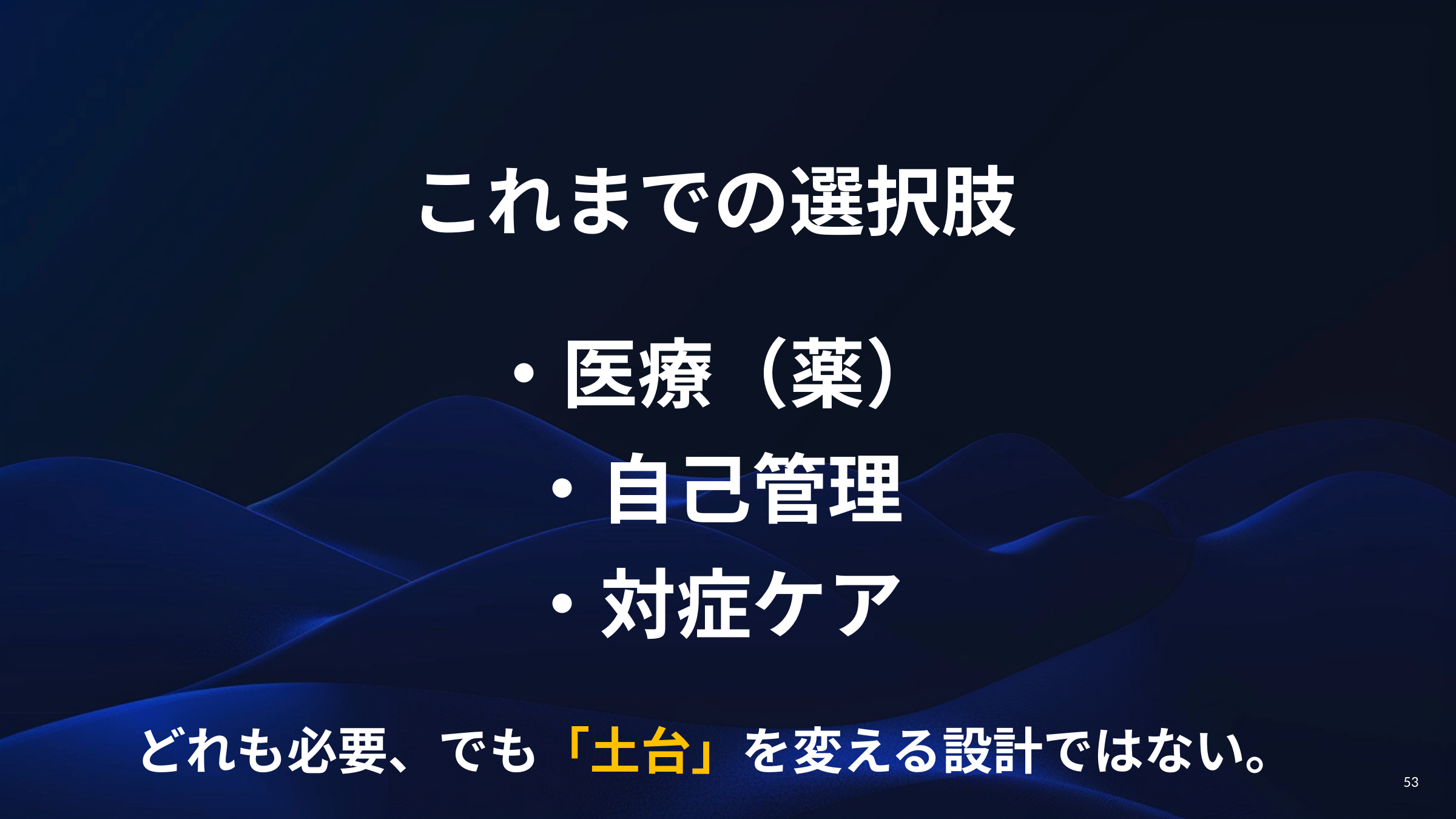

これまでの選択肢

・医療（薬）

・自己管理

・対症ケア

どれも必要、でも「土台」を変える設計ではない。

53